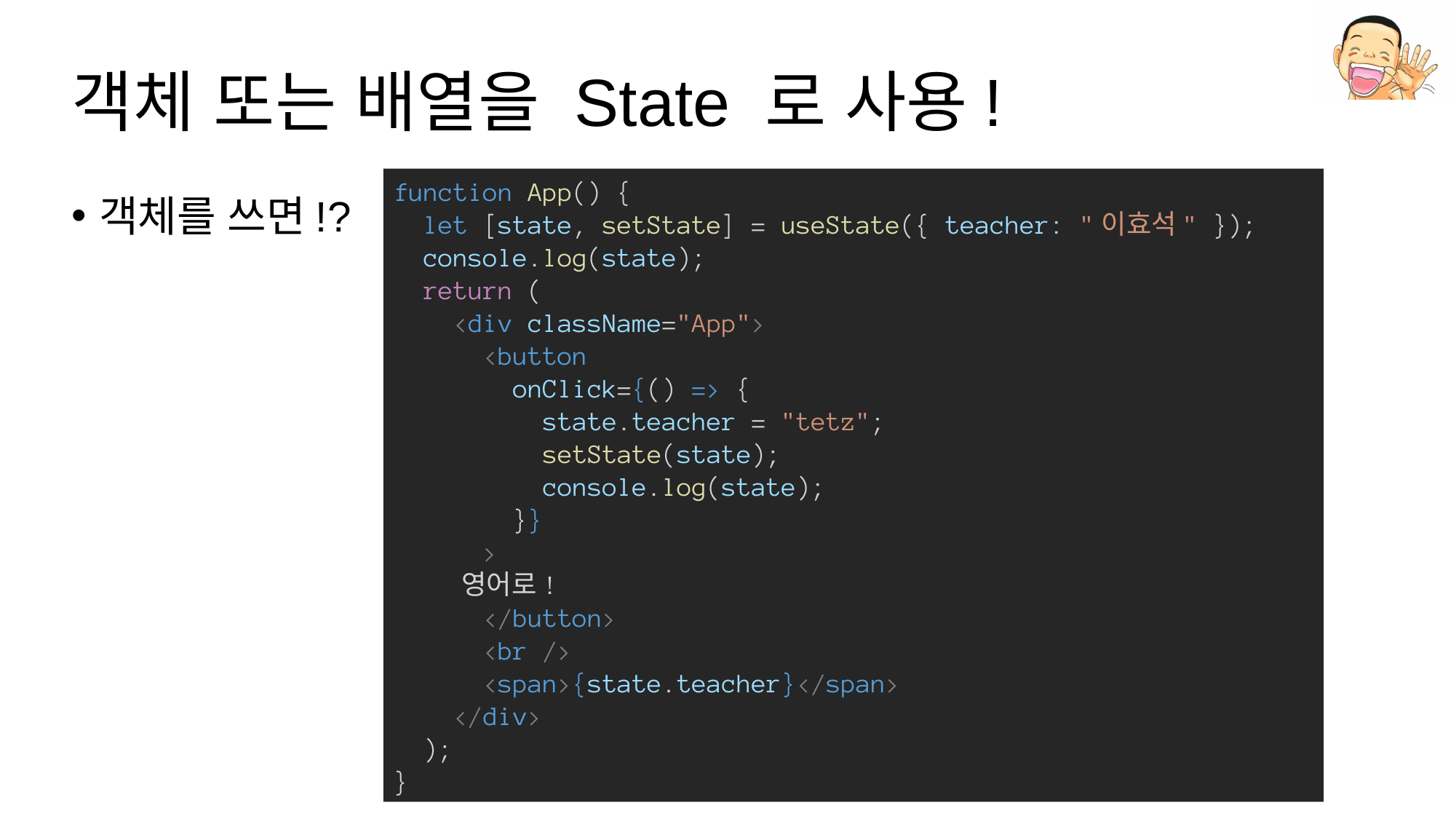

# 객체 또는 배열을 State 로 사용!
객체를 쓰면!?
function App() {
  let [state, setState] = useState({ teacher: "이효석" });
  console.log(state);
  return (
    <div className="App">
      <button
        onClick={() => {
          state.teacher = "tetz";
          setState(state);
          console.log(state);
        }}
      >
        영어로!
      </button>
      <br />
      <span>{state.teacher}</span>
    </div>
  );
}